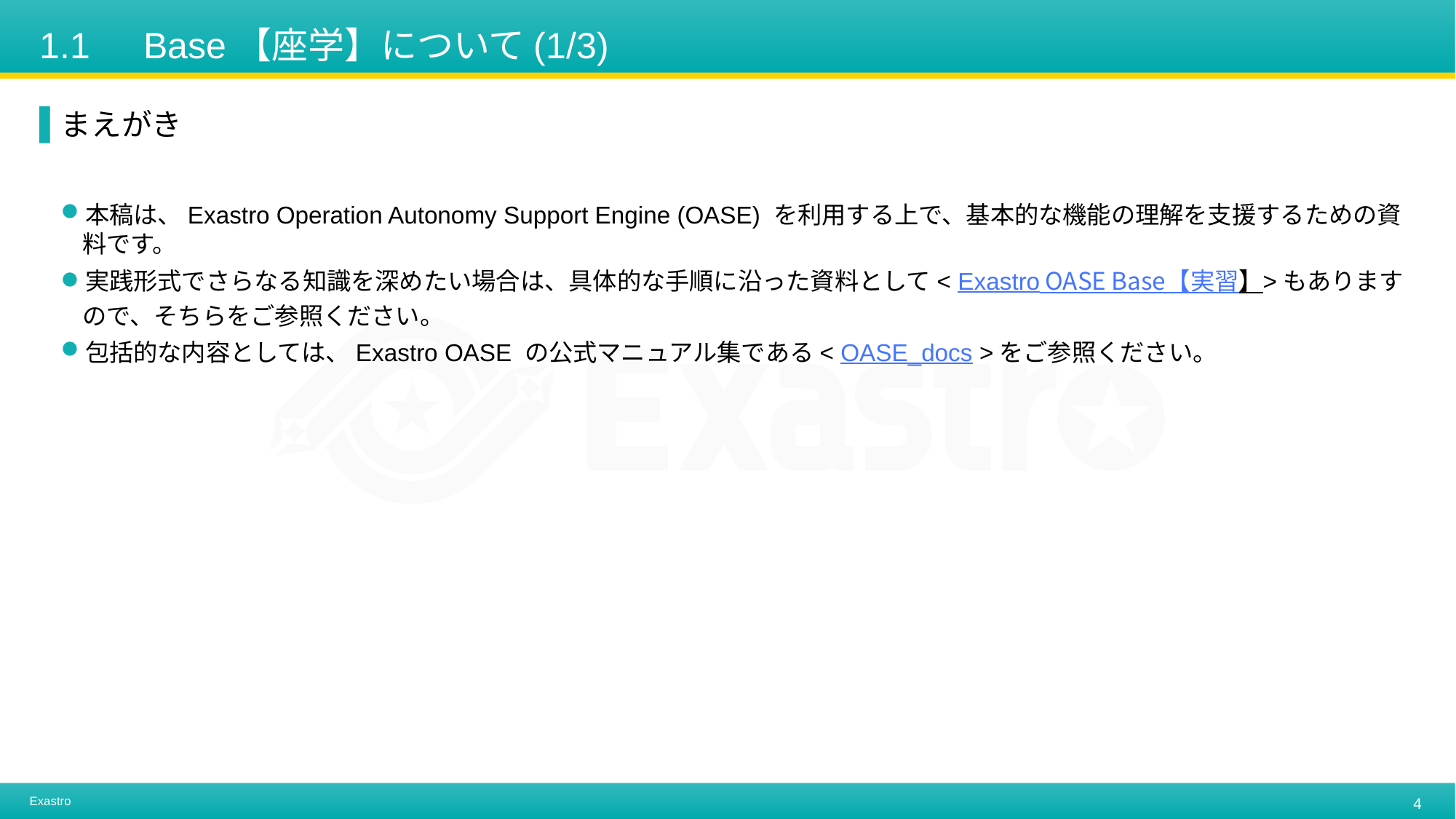

# 1.1　Base【座学】について(1/3)
まえがき

本稿は、Exastro Operation Autonomy Support Engine (OASE) を利用する上で、基本的な機能の理解を支援するための資料です。
実践形式でさらなる知識を深めたい場合は、具体的な手順に沿った資料として< Exastro OASE Base【実習】>もありますので、そちらをご参照ください。
包括的な内容としては、Exastro OASE の公式マニュアル集である< OASE_docs >をご参照ください。